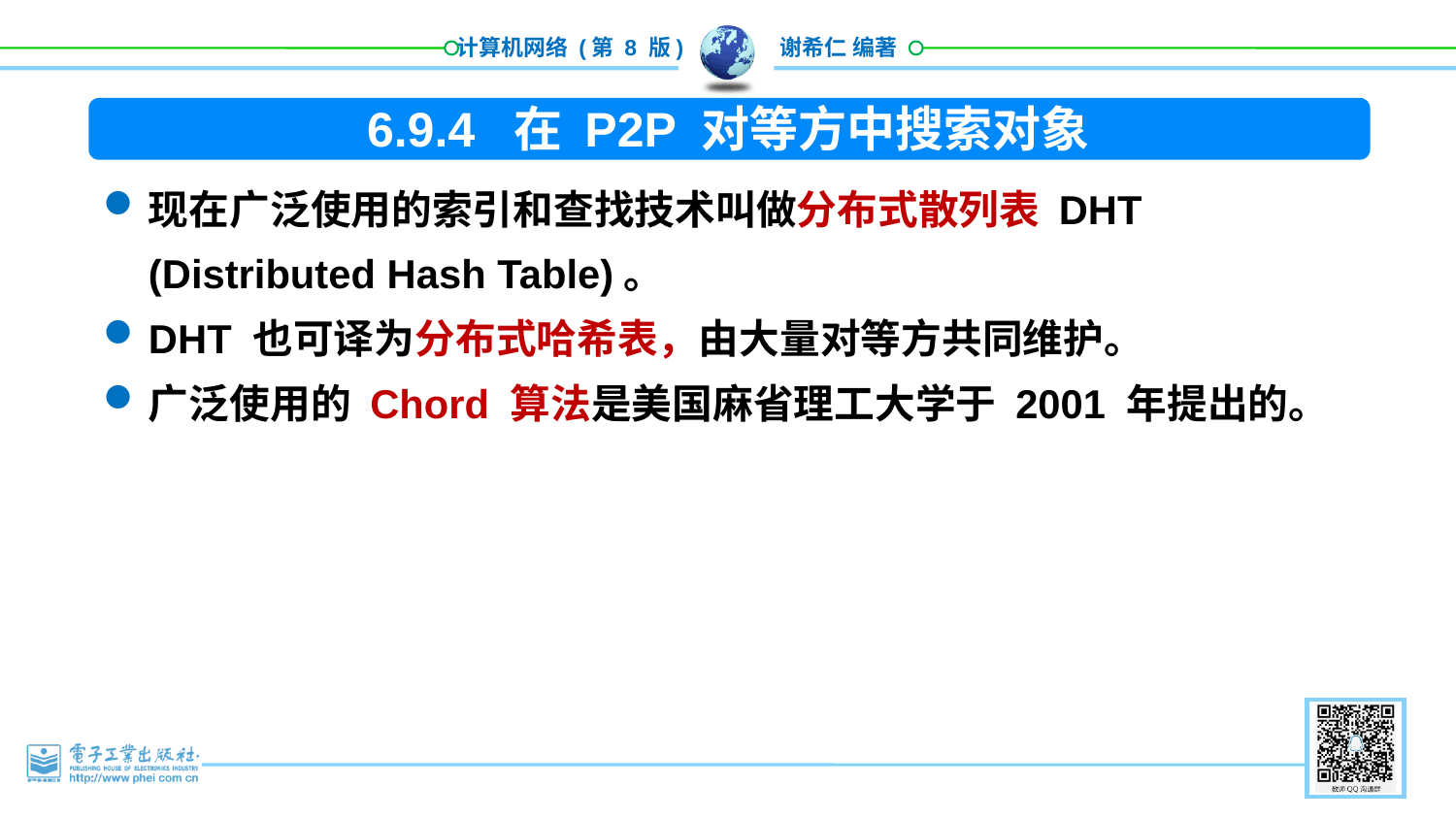

6.9.4  在 P2P 对等方中搜索对象

现在广泛使用的索引和查找技术叫做分布式散列表 DHT (Distributed Hash Table)。
DHT 也可译为分布式哈希表，由大量对等方共同维护。
广泛使用的 Chord 算法是美国麻省理工大学于 2001 年提出的。